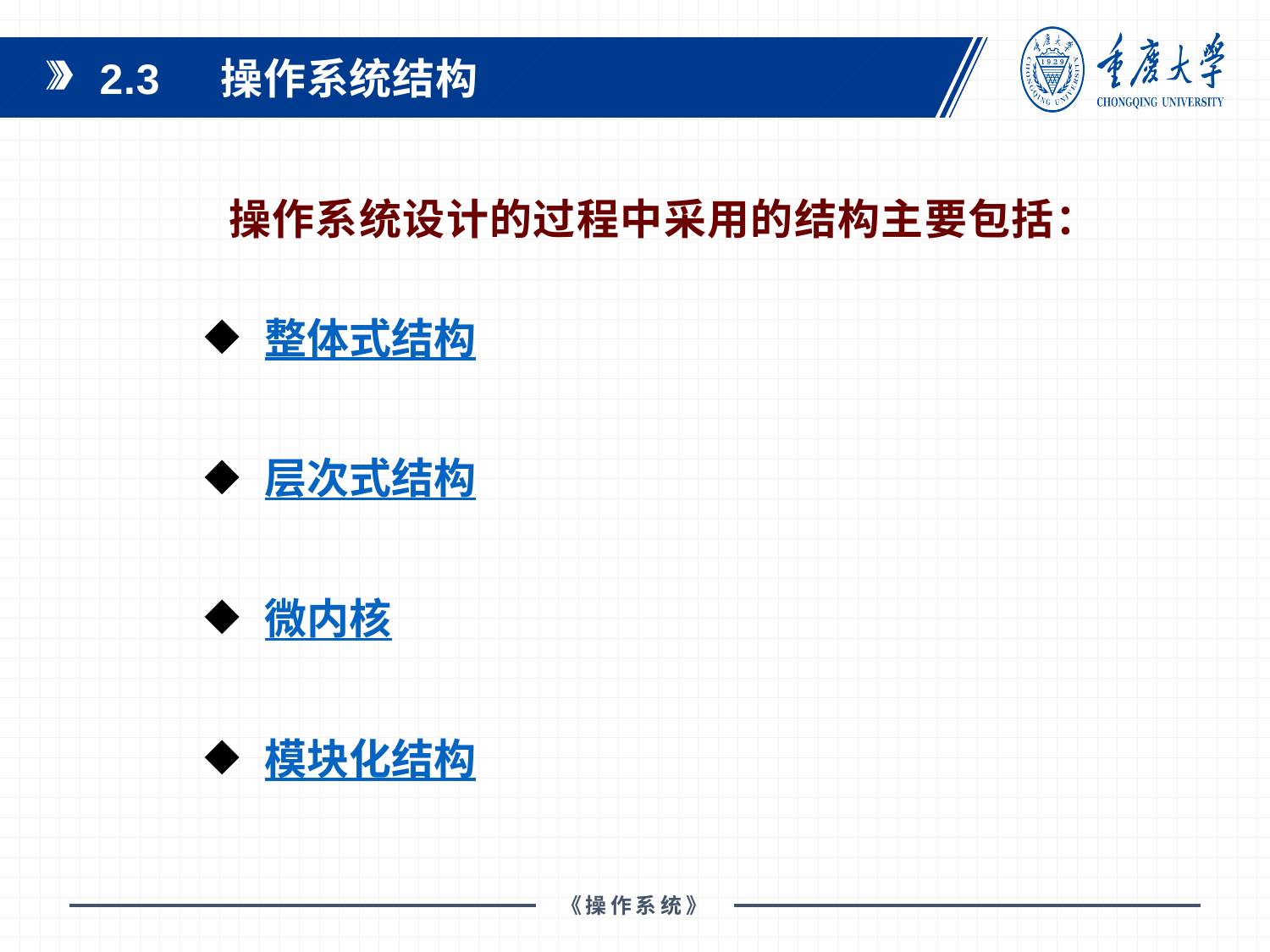

2.3    操作系统结构
操作系统设计的过程中采用的结构主要包括：

整体式结构

层次式结构

微内核

模块化结构